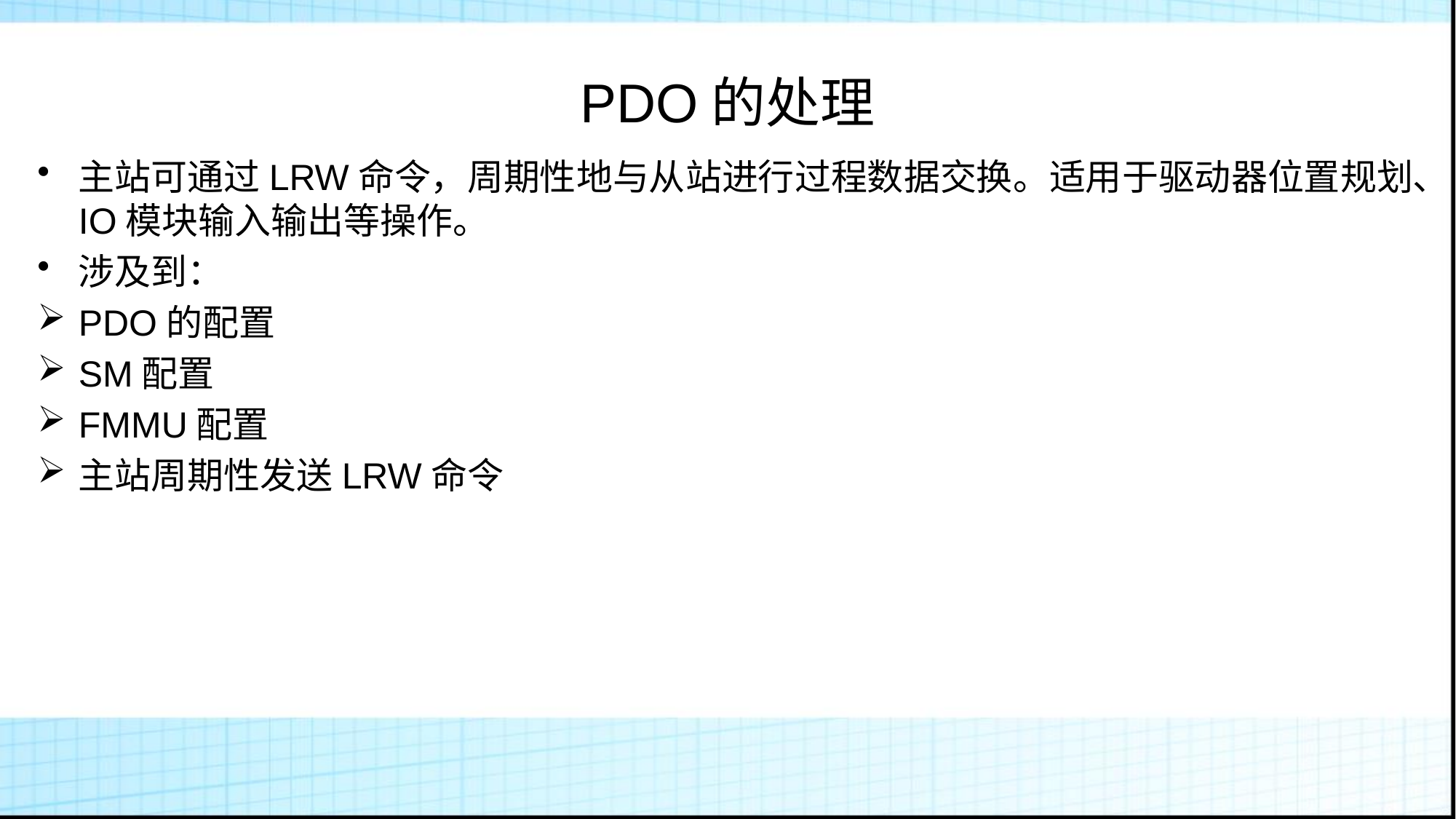

# PDO的处理
主站可通过LRW命令，周期性地与从站进行过程数据交换。适用于驱动器位置规划、IO模块输入输出等操作。
涉及到：
PDO的配置
SM配置
FMMU配置
主站周期性发送LRW命令